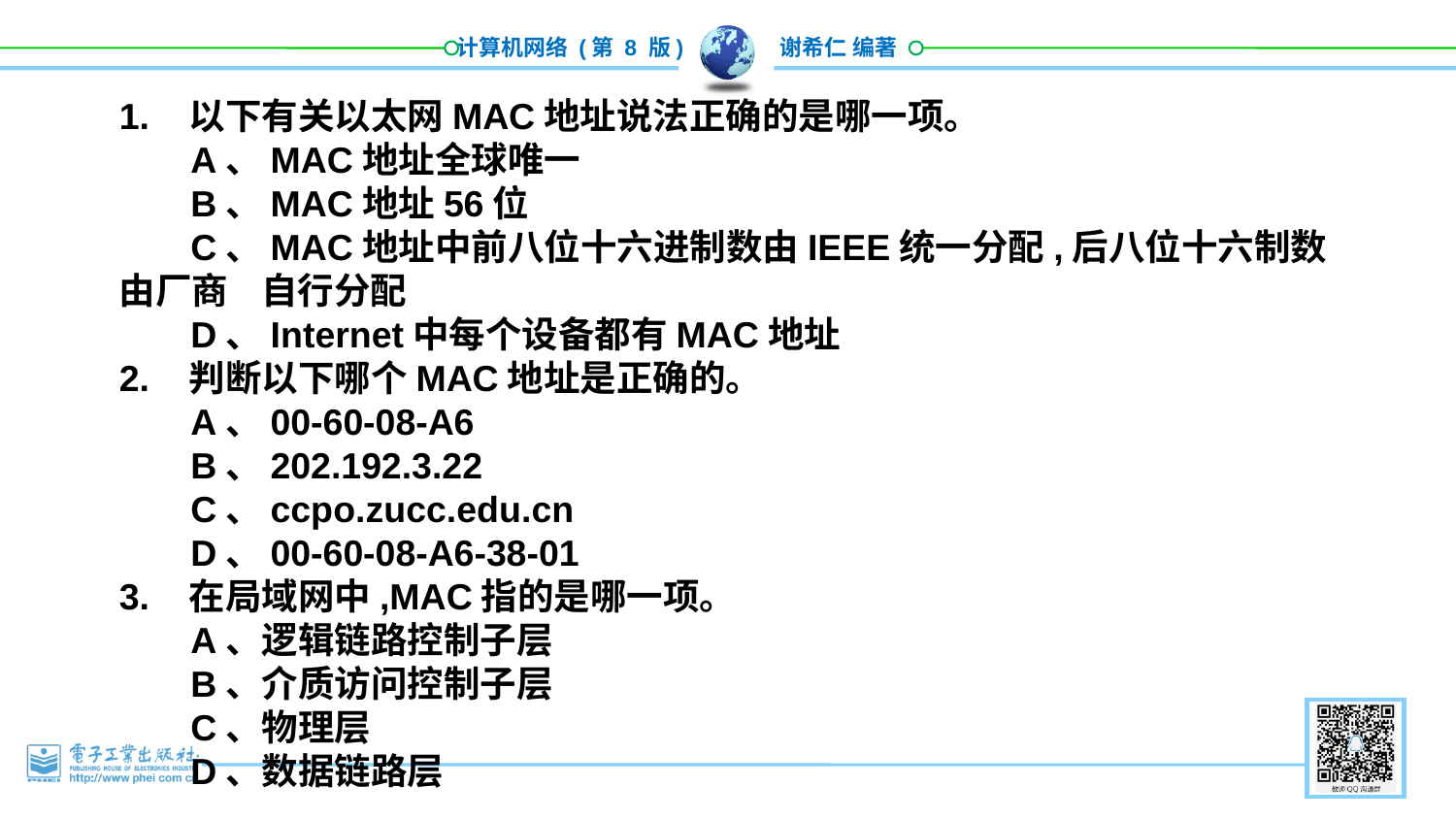

1.   以下有关以太网MAC地址说法正确的是哪一项。
       A、MAC地址全球唯一
       B、MAC地址56位
       C、MAC地址中前八位十六进制数由IEEE统一分配,后八位十六制数由厂商    自行分配
       D、Internet中每个设备都有MAC地址
2.   判断以下哪个MAC地址是正确的。
       A、00-60-08-A6
       B、202.192.3.22
       C、ccpo.zucc.edu.cn
       D、00-60-08-A6-38-01
3.   在局域网中,MAC指的是哪一项。
       A、逻辑链路控制子层
       B、介质访问控制子层
       C、物理层
       D、数据链路层